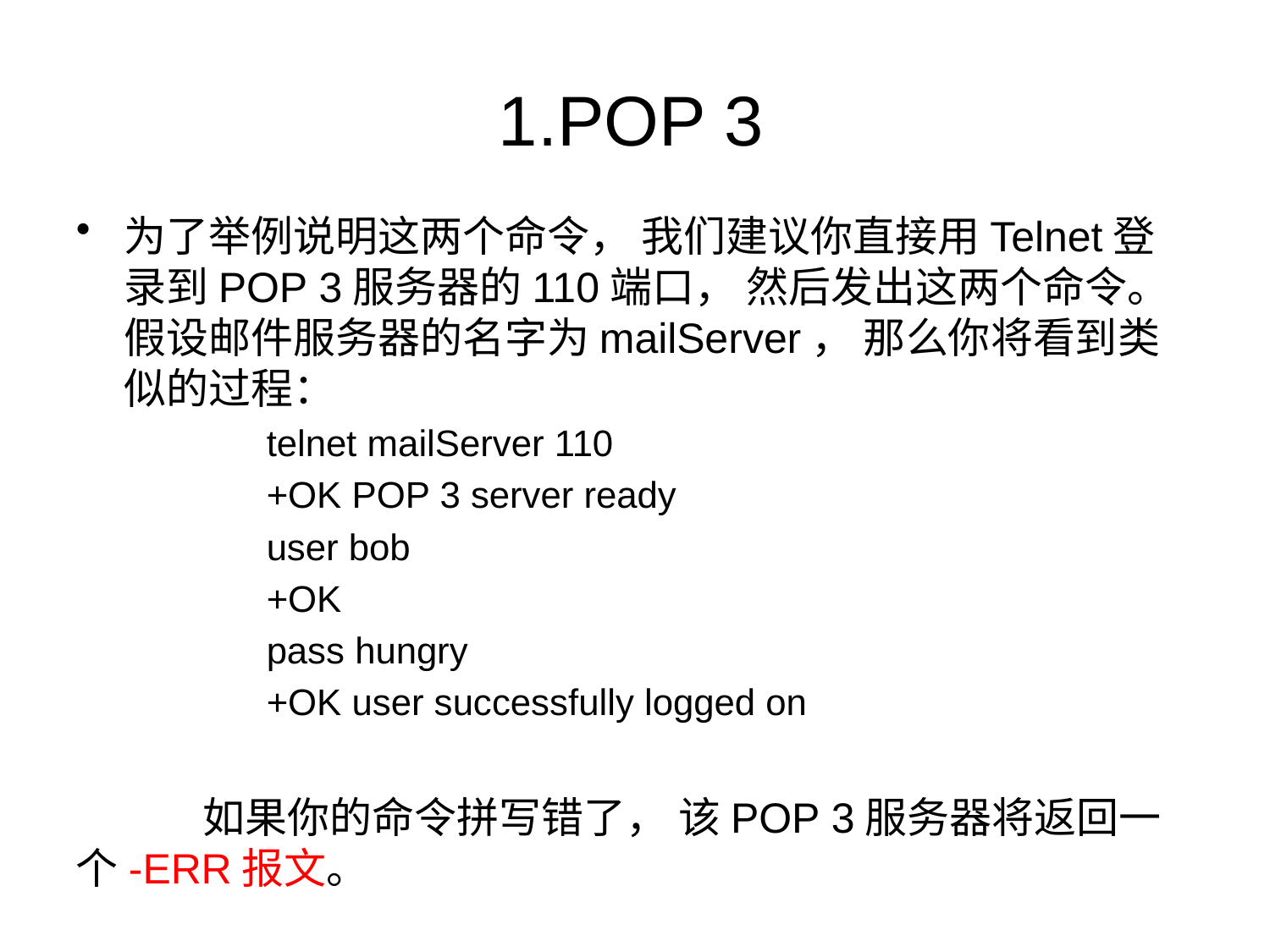

# 1.POP 3
为了举例说明这两个命令， 我们建议你直接用Telnet登录到POP 3服务器的110端口， 然后发出这两个命令。假设邮件服务器的名字为mailServer， 那么你将看到类似的过程：
	telnet mailServer 110
	+OK POP 3 server ready
	user bob
	+OK
	pass hungry
	+OK user successfully logged on

	如果你的命令拼写错了， 该POP 3服务器将返回一个-ERR报文。